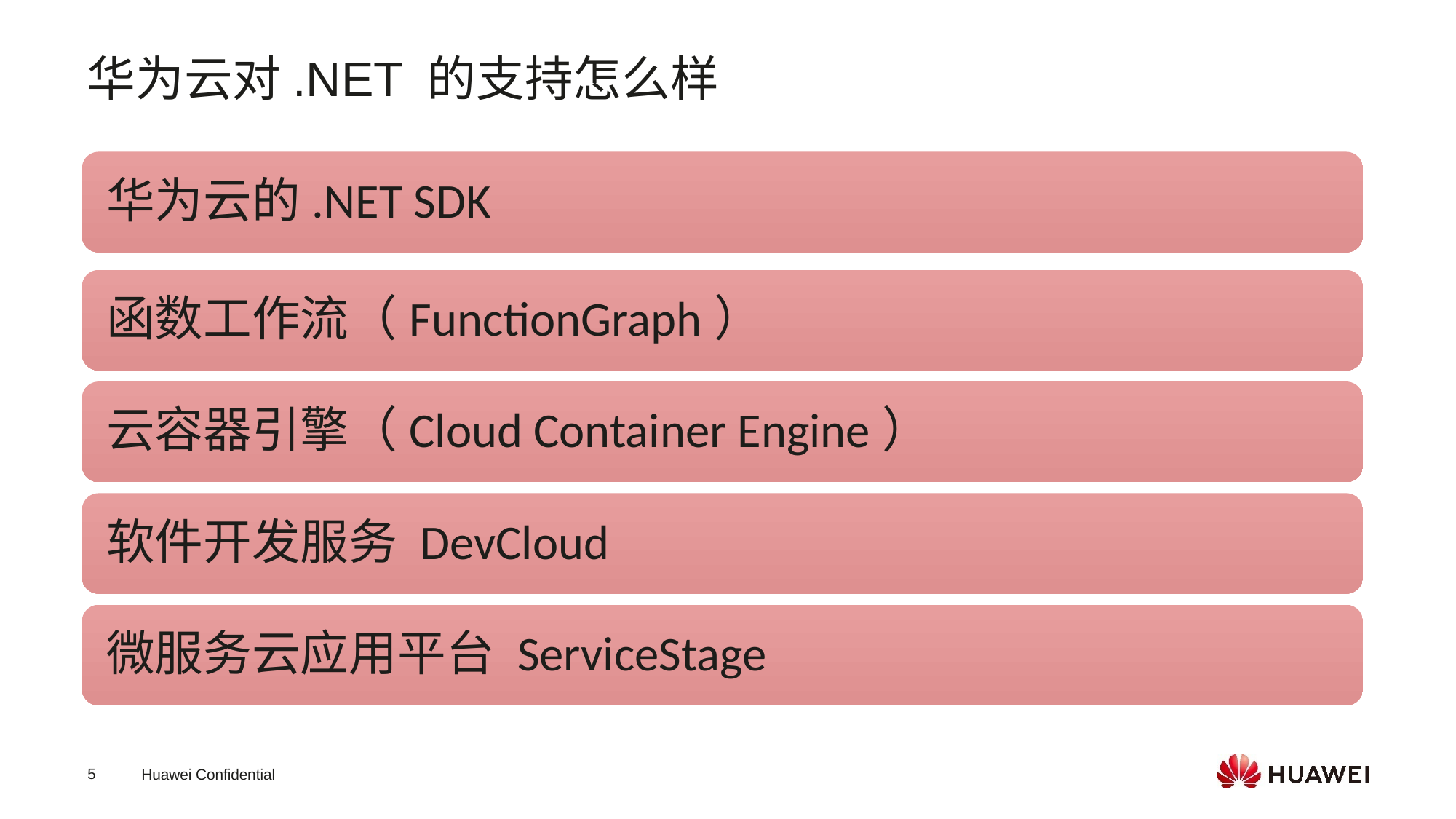

华为云对.NET 的支持怎么样
华为云的.NET SDK
函数工作流（FunctionGraph）
云容器引擎（Cloud Container Engine）
软件开发服务 DevCloud
微服务云应用平台 ServiceStage